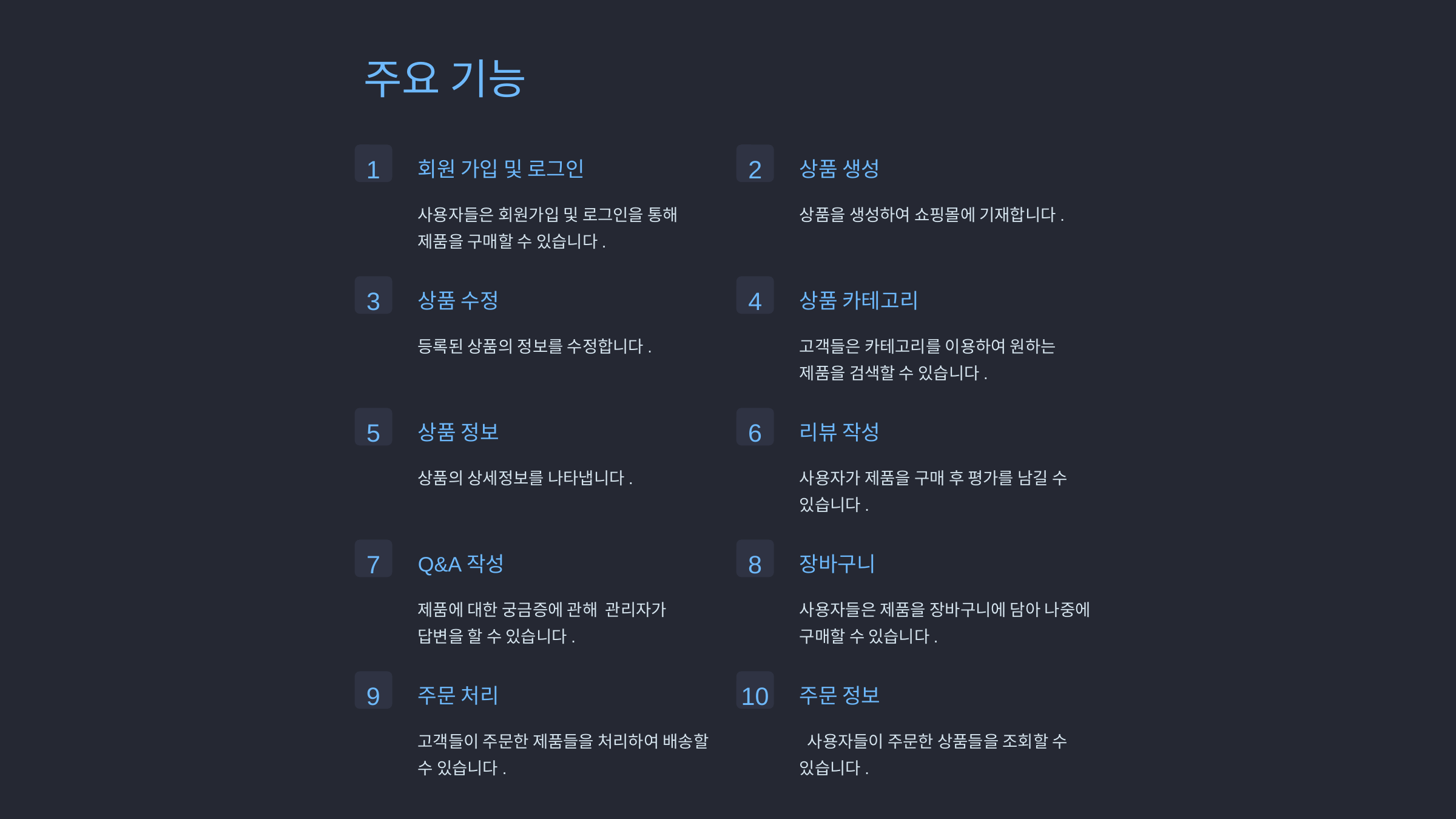

주요 기능

1
2
회원 가입 및 로그인
상품 생성
사용자들은 회원가입 및 로그인을 통해 제품을 구매할 수 있습니다.
상품을 생성하여 쇼핑몰에 기재합니다.

3
4
상품 수정
상품 카테고리
등록된 상품의 정보를 수정합니다.
고객들은 카테고리를 이용하여 원하는       제품을 검색할 수 있습니다.

5
6
상품 정보
리뷰 작성
상품의 상세정보를 나타냅니다.
사용자가 제품을 구매 후 평가를 남길 수 있습니다.

7
8
Q&A작성
장바구니
제품에 대한 궁금증에 관해  관리자가 답변을 할 수 있습니다.
사용자들은 제품을 장바구니에 담아 나중에 구매할 수 있습니다.

9
10
주문 처리
주문 정보
고객들이 주문한 제품들을 처리하여 배송할 수 있습니다.
 사용자들이 주문한 상품들을 조회할 수 있습니다.